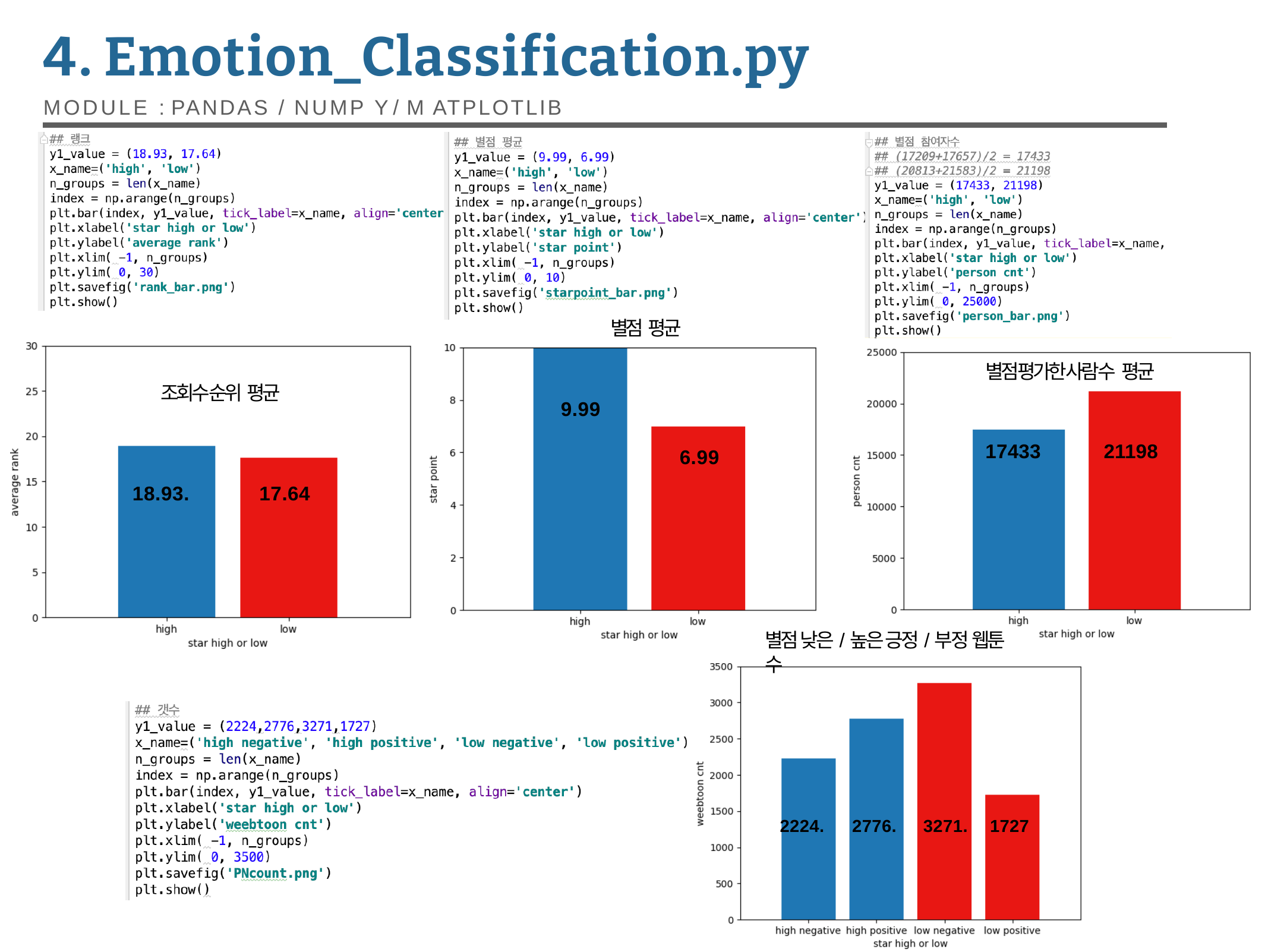

# 4. Emotion_Classification.py
MODULE : PANDAS / NUMP Y / M ATPLOTLIB

별점 평균

별점 평가한 사람 수 평균
조회수 순위 평균
9.99
17433
21198
6.99
18.93.
17.64
별점 낮은/높은 긍정/부정 웹툰 수

2224.	2776.	3271.	1727